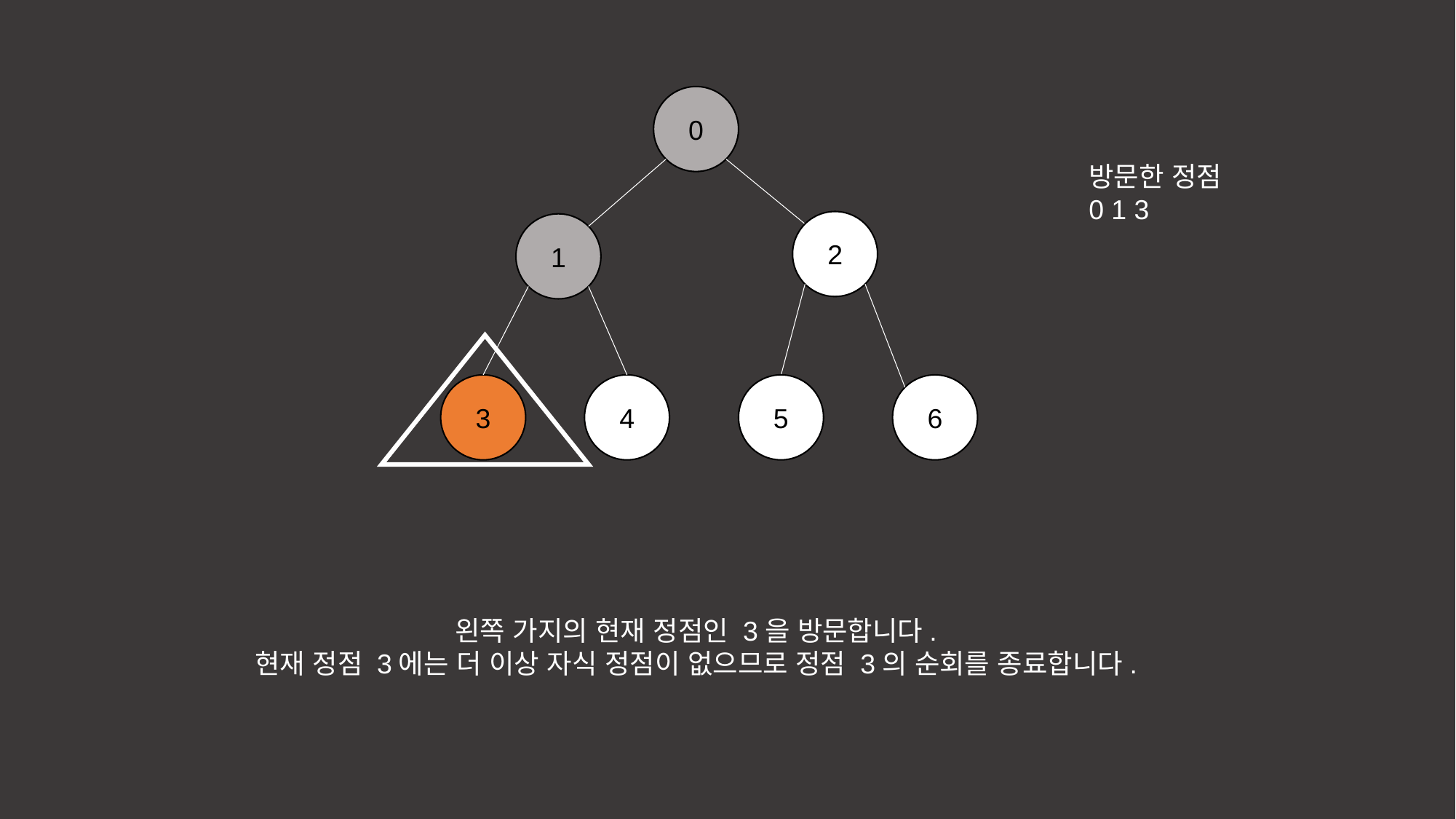

0
방문한 정점
0 1 3

2
1

3
4
5
6
왼쪽 가지의 현재 정점인 3을 방문합니다.
현재 정점 3에는 더 이상 자식 정점이 없으므로 정점 3의 순회를 종료합니다.